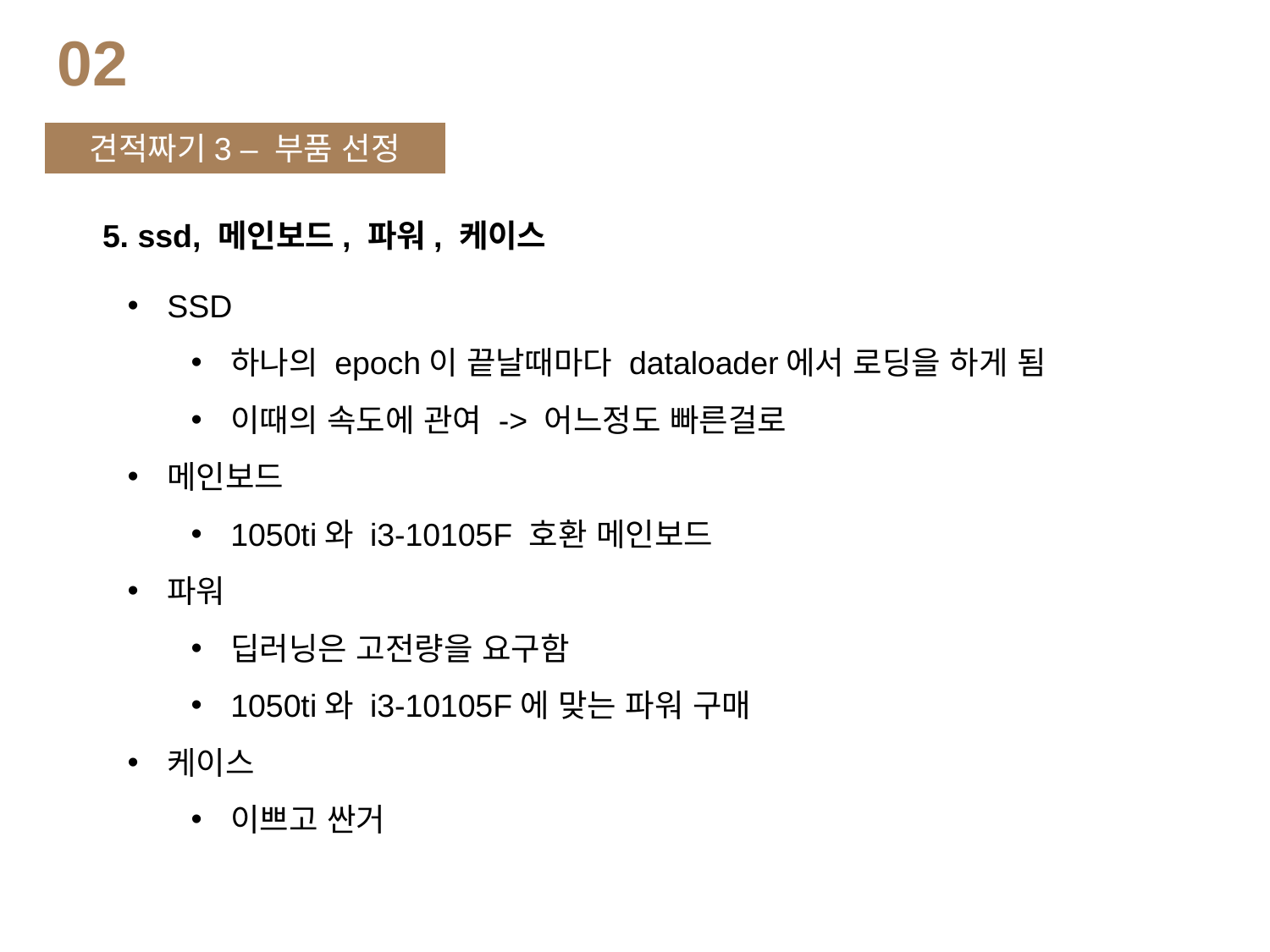

02
견적짜기3 – 부품 선정
5. ssd, 메인보드, 파워, 케이스
SSD
하나의 epoch이 끝날때마다 dataloader에서 로딩을 하게 됨
이때의 속도에 관여 -> 어느정도 빠른걸로
메인보드
1050ti와 i3-10105F 호환 메인보드
파워
딥러닝은 고전량을 요구함
1050ti와 i3-10105F에 맞는 파워 구매
케이스
이쁘고 싼거